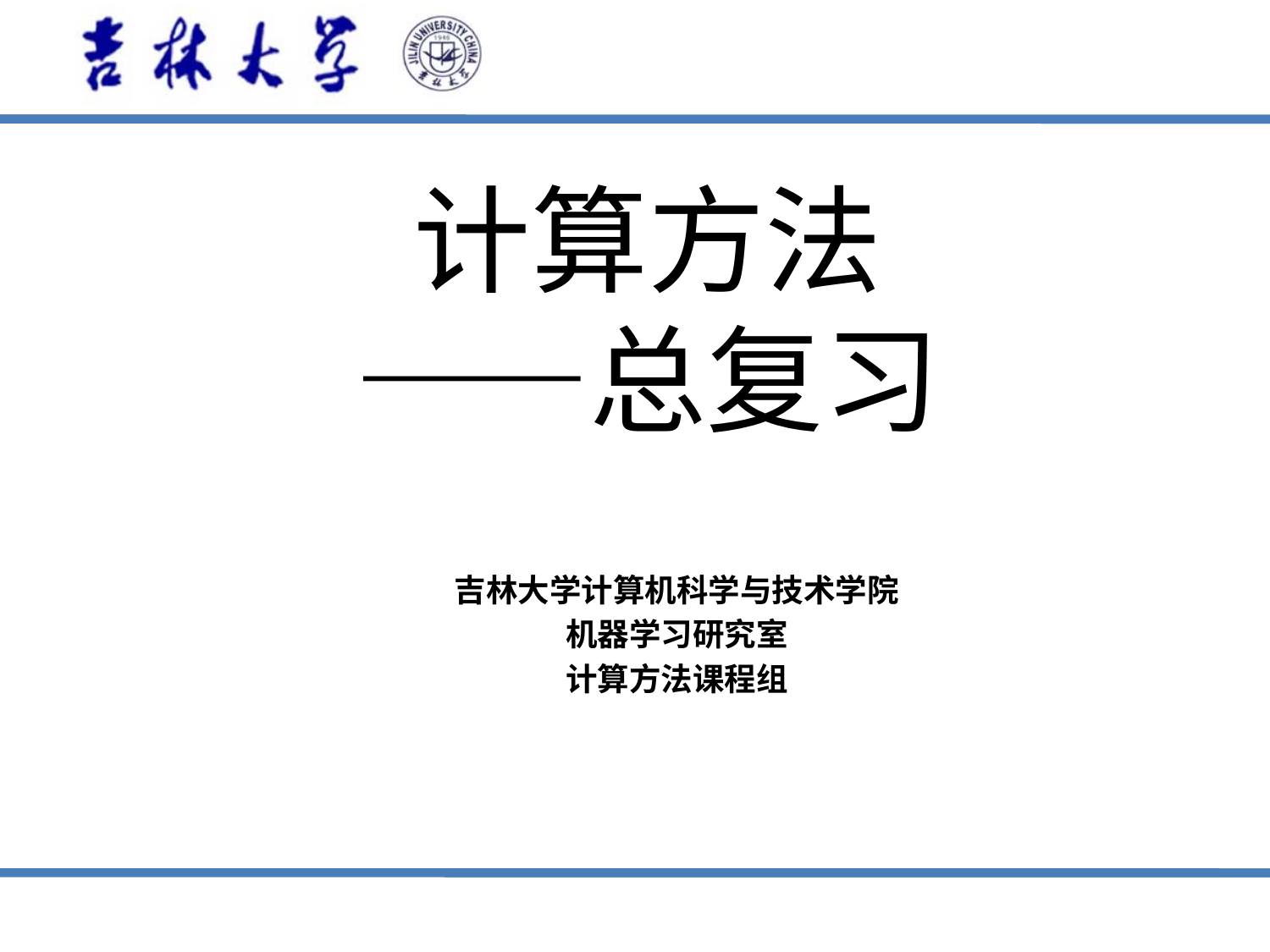

# 计算方法 ——总复习
吉林大学计算机科学与技术学院
机器学习研究室
计算方法课程组